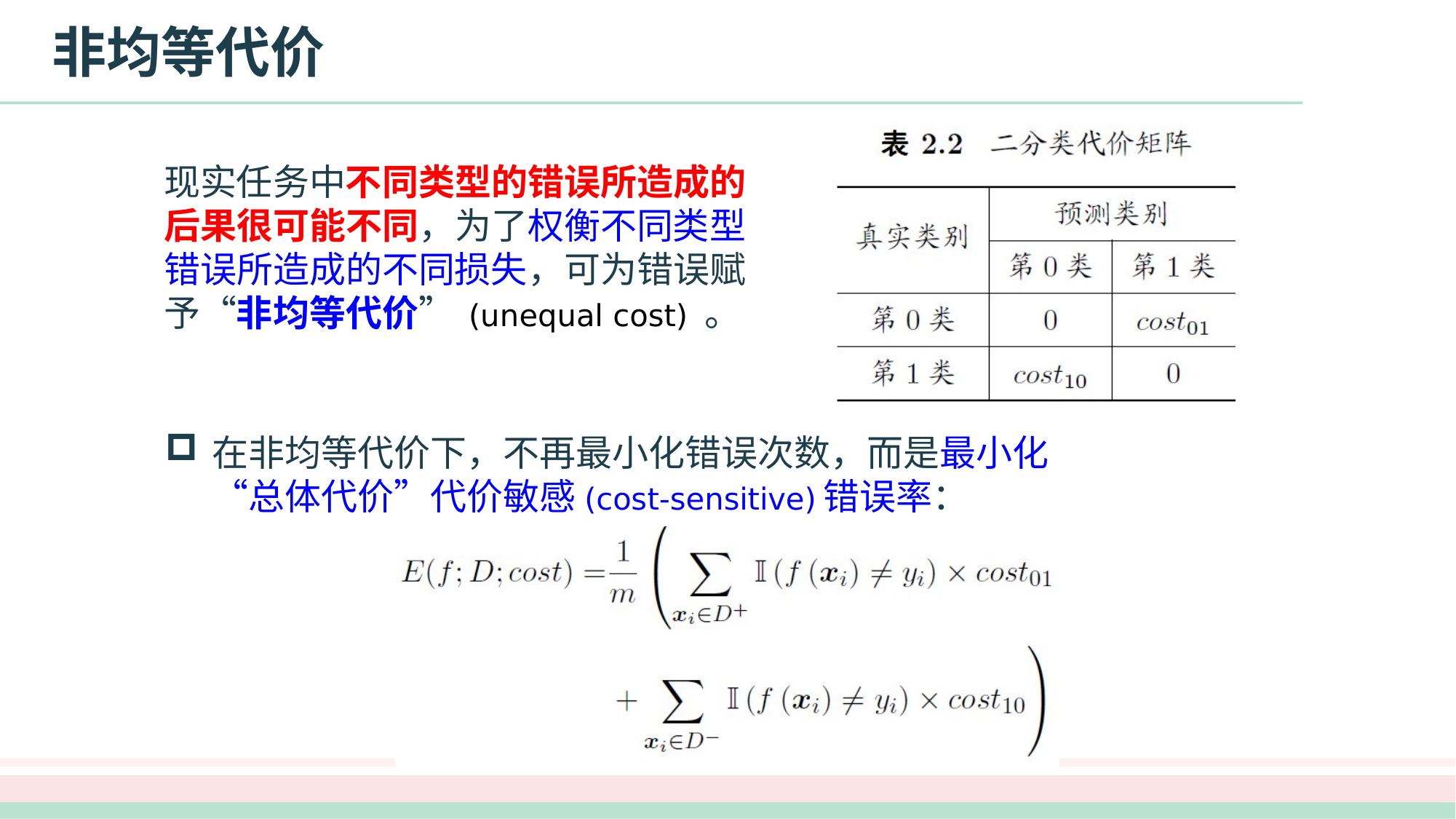

# 非均等代价

现实任务中不同类型的错误所造成的后果很可能不同，为了权衡不同类型错误所造成的不同损失，可为错误赋予“非均等代价” (unequal cost) 。
在非均等代价下，不再最小化错误次数，而是最小化“总体代价”代价敏感(cost-sensitive)错误率：